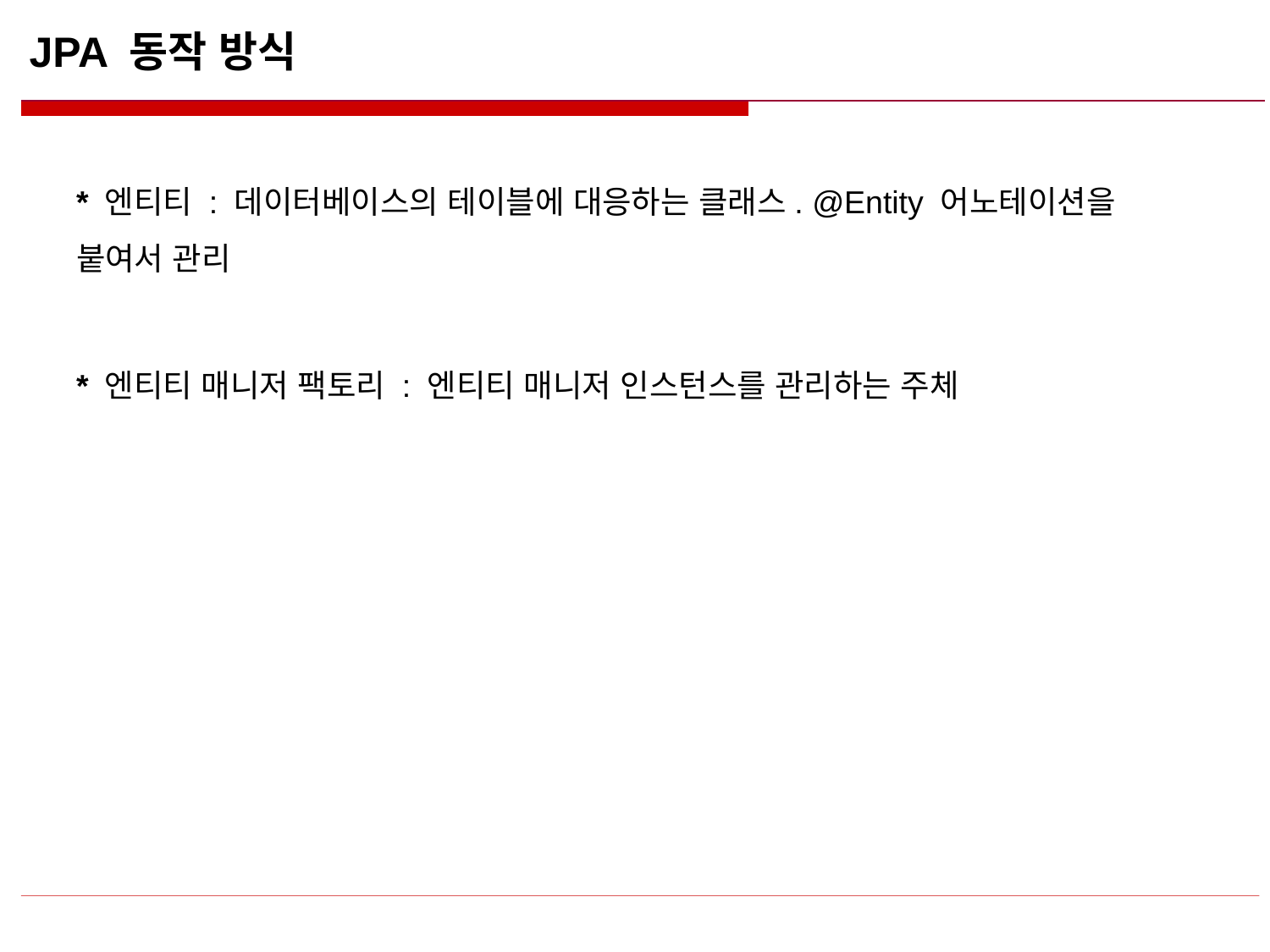

# JPA 동작 방식

* 엔티티 : 데이터베이스의 테이블에 대응하는 클래스. @Entity 어노테이션을 붙여서 관리

* 엔티티 매니저 팩토리 : 엔티티 매니저 인스턴스를 관리하는 주체